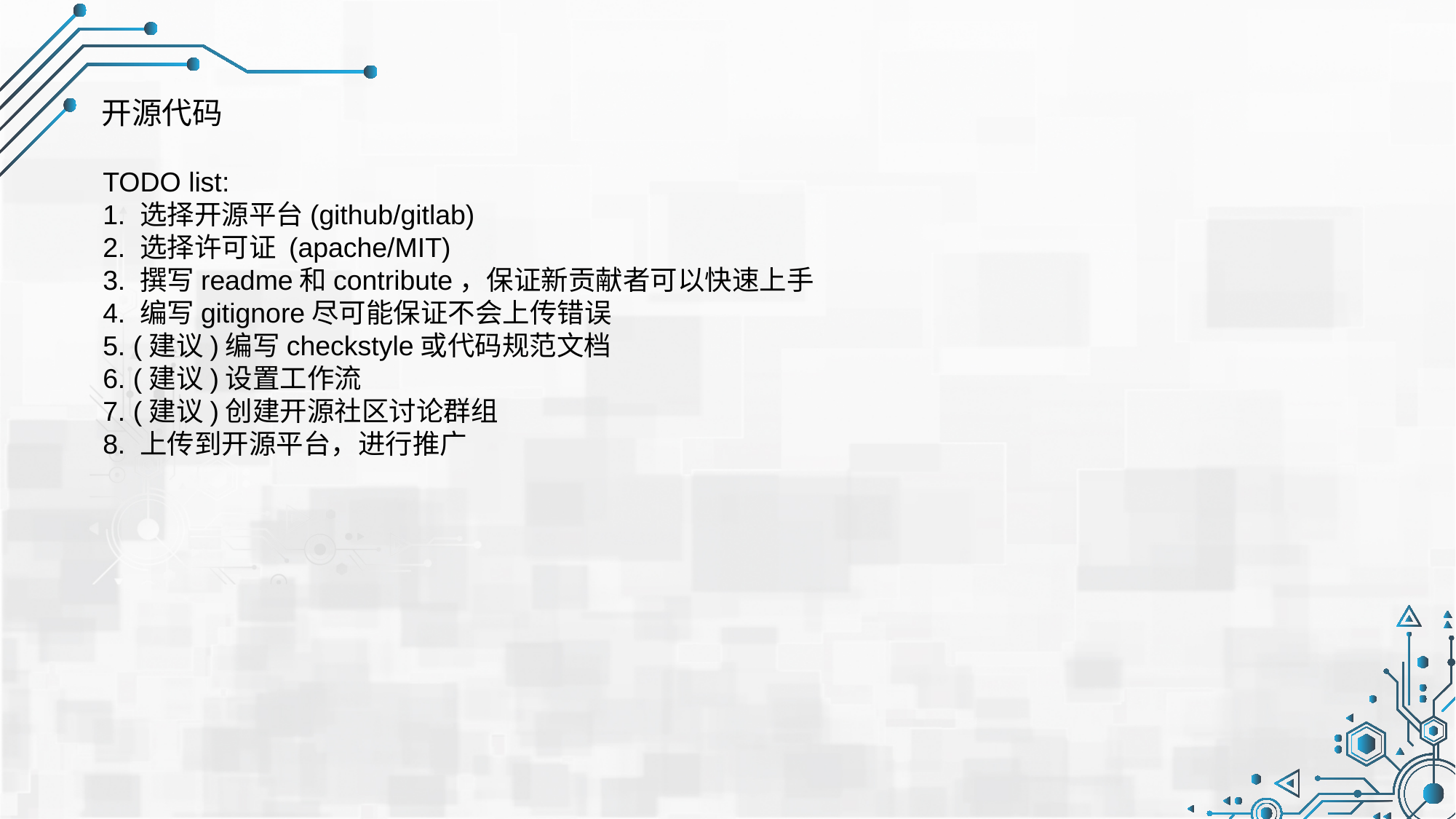

开源代码
TODO list:
1. 选择开源平台(github/gitlab)
2. 选择许可证 (apache/MIT)
3. 撰写readme和contribute，保证新贡献者可以快速上手
4. 编写gitignore尽可能保证不会上传错误
5. (建议)编写checkstyle或代码规范文档
6. (建议)设置工作流
7. (建议)创建开源社区讨论群组
8. 上传到开源平台，进行推广